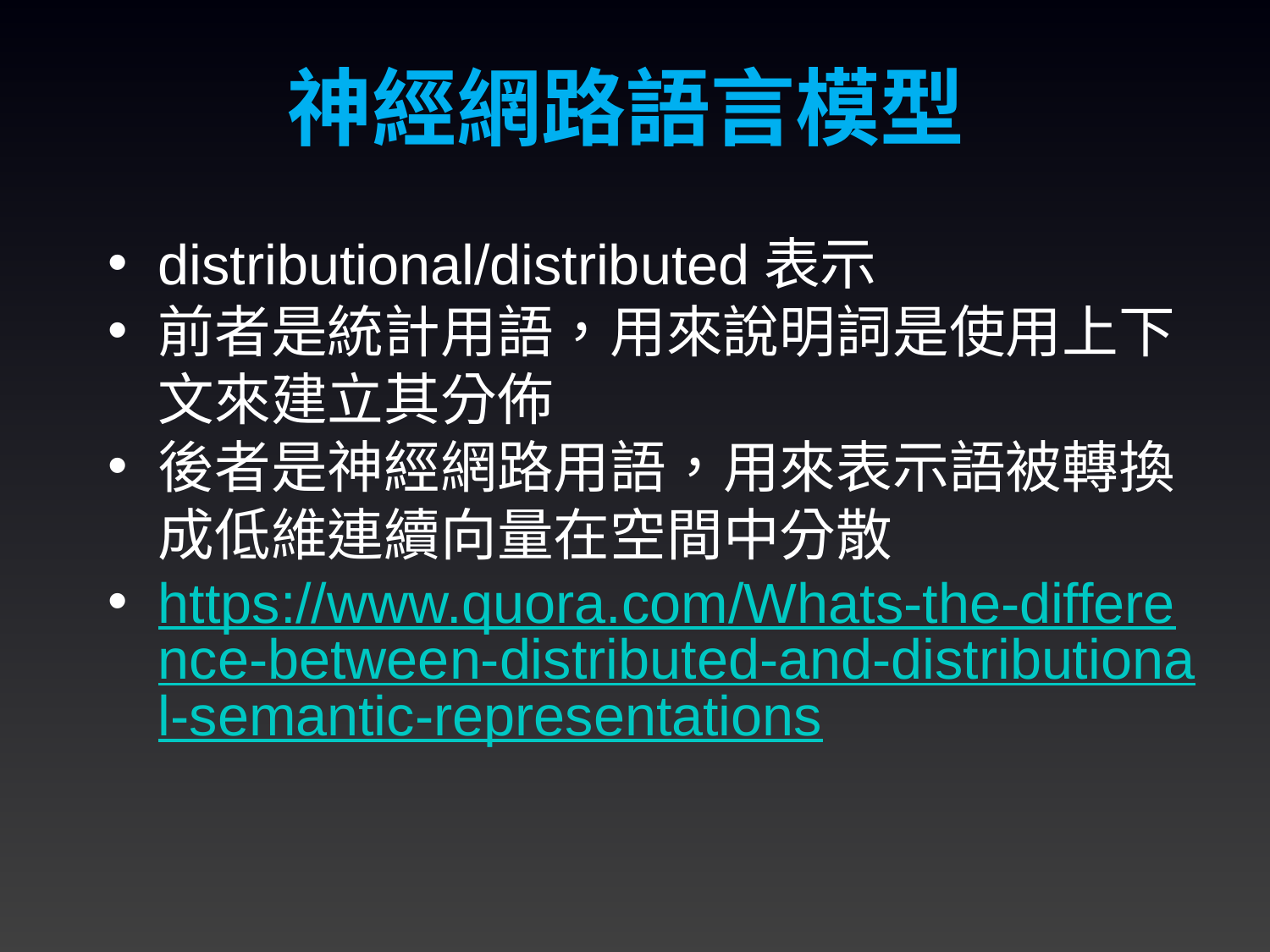

神經網路語言模型
distributional/distributed表示
前者是統計用語，用來說明詞是使用上下文來建立其分佈
後者是神經網路用語，用來表示語被轉換成低維連續向量在空間中分散
https://www.quora.com/Whats-the-difference-between-distributed-and-distributional-semantic-representations